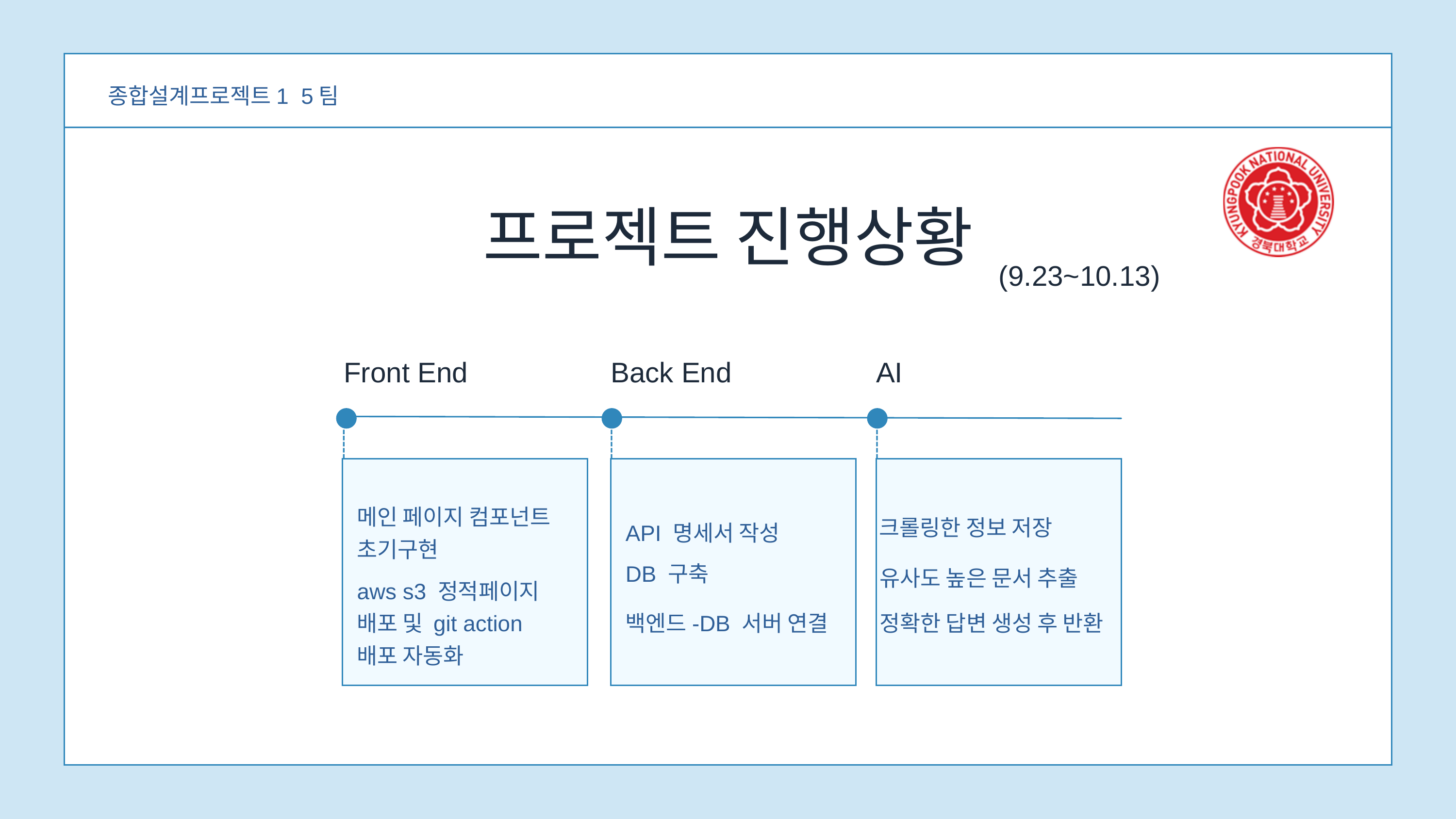

종합설계프로젝트1  5팀

프로젝트 진행상황
(9.23~10.13)
Front End
Back End
AI

메인 페이지 컴포넌트
초기구현
크롤링한 정보 저장
API 명세서 작성
DB 구축
유사도 높은 문서 추출
aws s3 정적페이지 배포 및 git action 배포 자동화
백엔드-DB 서버 연결
정확한 답변 생성 후 반환